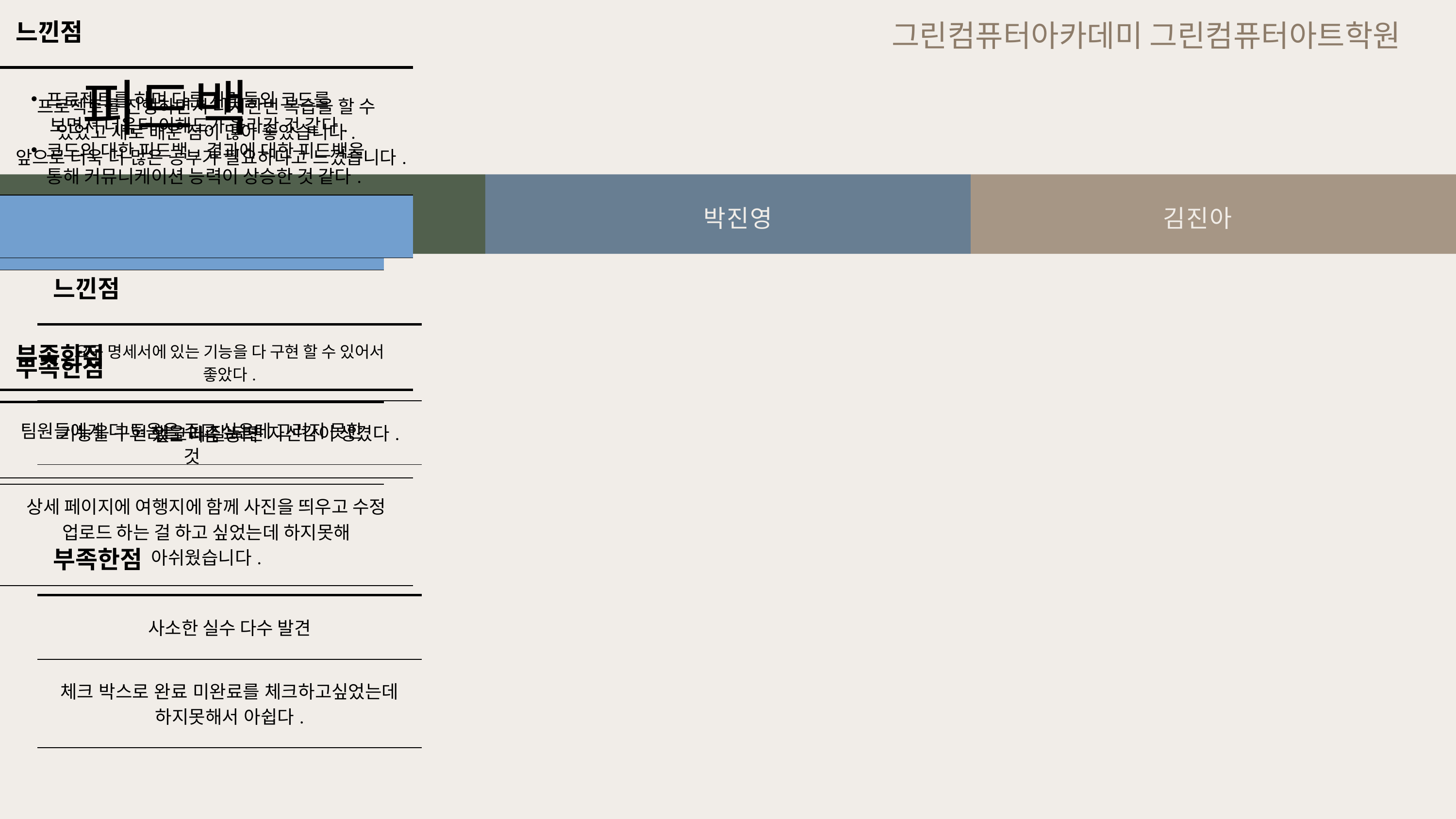

그린컴퓨터아카데미 그린컴퓨터아트학원
피드백

김영범
박진영
김진아
| 느낀점 | 느낀점 |
| --- | --- |
| 프로젝트를 진행하면서 다시한번 복습을 할 수 있었고 새로 배운 점이 많아 좋았습니다. 앞으로 더욱 더 많은 공부가 필요하다고 느꼈습니다. | 프로젝트를 진행하면서 다시한번 복습을 할 수 있었고 새로 배운 점이 많아 좋았습니다. 앞으로 더윽 더 많은 공부가 필요하다고 느꼈습니다. |
| 프로젝트를 진행하면서 다시한번 복습을 할 수 있었고 새로 배운 점이 많아 좋았습니다. 앞으로 더윽 더 많은 공부가 필요하다고 느꼈습니다. | 프로젝트를 진행하면서 다시한번 복습을 할 수 있었고 새로 배운 점이 많아 좋았습니다. 앞으로 더윽 더 많은 공부가 필요하다고 느꼈습니다. |
|  |  |
| 부족한점 | 부족한점 |
| 알고리즘 능력 | 알고리즘 능력 |
| 상세 페이지에 여행지에 함께 사진을 띄우고 수정 업로드 하는 걸 하고 싶었는데 하지못해 아쉬웠습니다. | 상세 페이지에 여행지에 함께 사진을 띄우고 수정 업로드 하는 걸 하고 싶었는데 하지못해 아쉬웠습니다. |
|  |  |
| 느낀점 | 느낀점 |
| --- | --- |
| 요구 명세서에 있는 기능을 다 구현 할 수 있어서 좋았다. | 요구 명세서에 있는 기능을 다 구현 할 수 있어서 좋았다. |
| 기능을 구현 했을 때 잘 되면 자신감이 생겼다. | 기능을 구현 했을 때 잘 되면 자신감이 생겼다. |
|  |  |
| 부족한점 | 부족한점 |
| 사소한 실수 다수 발견 | 사소한 실수 다수 발견 |
| 체크 박스로 완료 미완료를 체크하고싶었는데 하지못해서 아쉽다. | 라디오 박스로 완료 미완료를 체크하고싶었는데 하지못해서 아쉽다. |
|  |  |
| 느낀점 | 느낀점 |
| --- | --- |
| 프로젝트를 하며 다른 사람들의 코드를 보면서 더욱더 이해도가 올라간 것 같다. 코드의 대한 피드백, 결과에 대한 피드백을 통해 커뮤니케이션 능력이 상승한 것 같다. | 프로젝트를 하며 다른 사람들의 코드를 보면서 더욱더 이해도가 올라간 것 같다. 코드의 대한 피드백, 결과에 대한 피드백을 통해 커뮤니케이션 능력이 상승한 것 같다. |
| 프로젝트를 하며 다른 사람들의 코드를 보면서 더욱더 이해도가 올라간 것 같다. 코드의 대한 피드백, 결과에 대한 피드백을 통해 커뮤니케이션 능력이 상승한 것 같다. | 프로젝트를 하며 다른 사람들의 코드를 보면서 더욱더 이해도가 올라간 것 같다. 코드의 대한 피드백, 결과에 대한 피드백을 통해 커뮤니케이션 능력이 상승한 것 같다. |
|  |  |
| 부족한점 | 부족한점 |
| 팀원들에게 더 도움을 주고 싶은데 그러지 못한 것 | 팀원들에게 더 도움을 주고 싶은데 그러지 못한 것 |
|  |  |
|  |  |